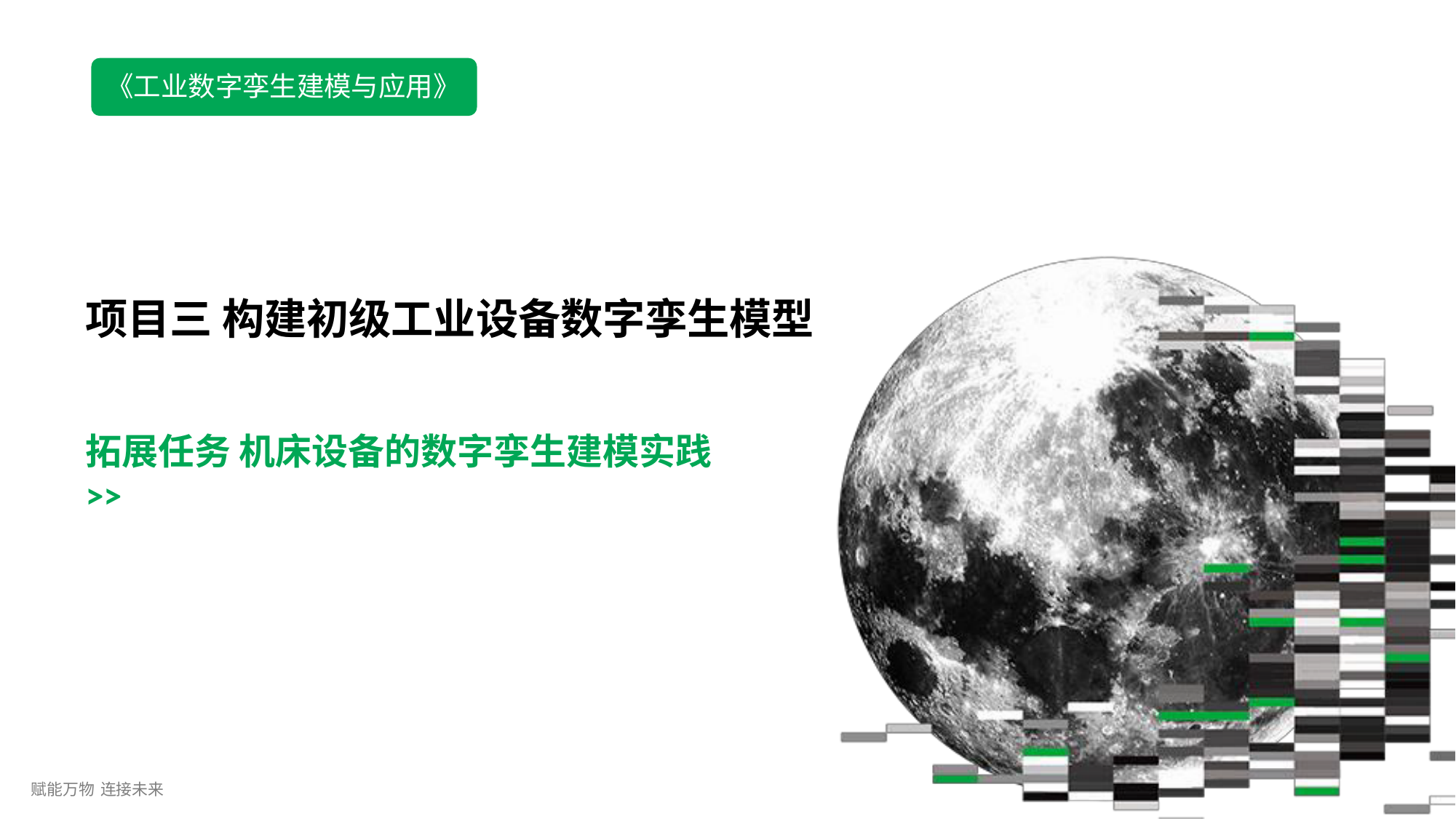

《工业数字孪生建模与应用》

项目三构建初级工业设备数字孪生模型
拓展任务机床设备的数字孪生建模实践>>
赋能万物 连接未来